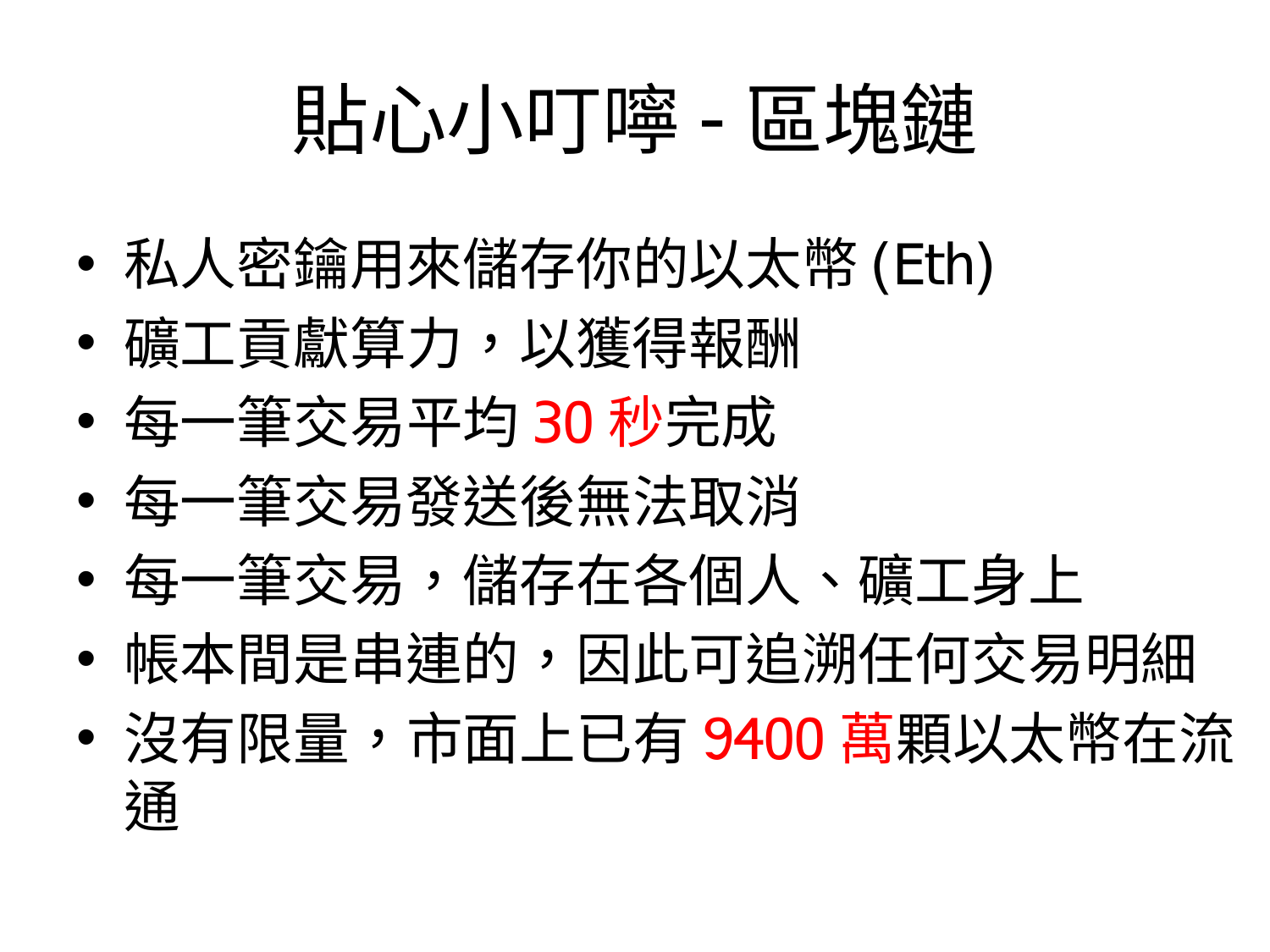

# 貼心小叮嚀-區塊鏈
私人密鑰用來儲存你的以太幣(Eth)
礦工貢獻算力，以獲得報酬
每一筆交易平均30秒完成
每一筆交易發送後無法取消
每一筆交易，儲存在各個人、礦工身上
帳本間是串連的，因此可追溯任何交易明細
沒有限量，市面上已有9400萬顆以太幣在流通